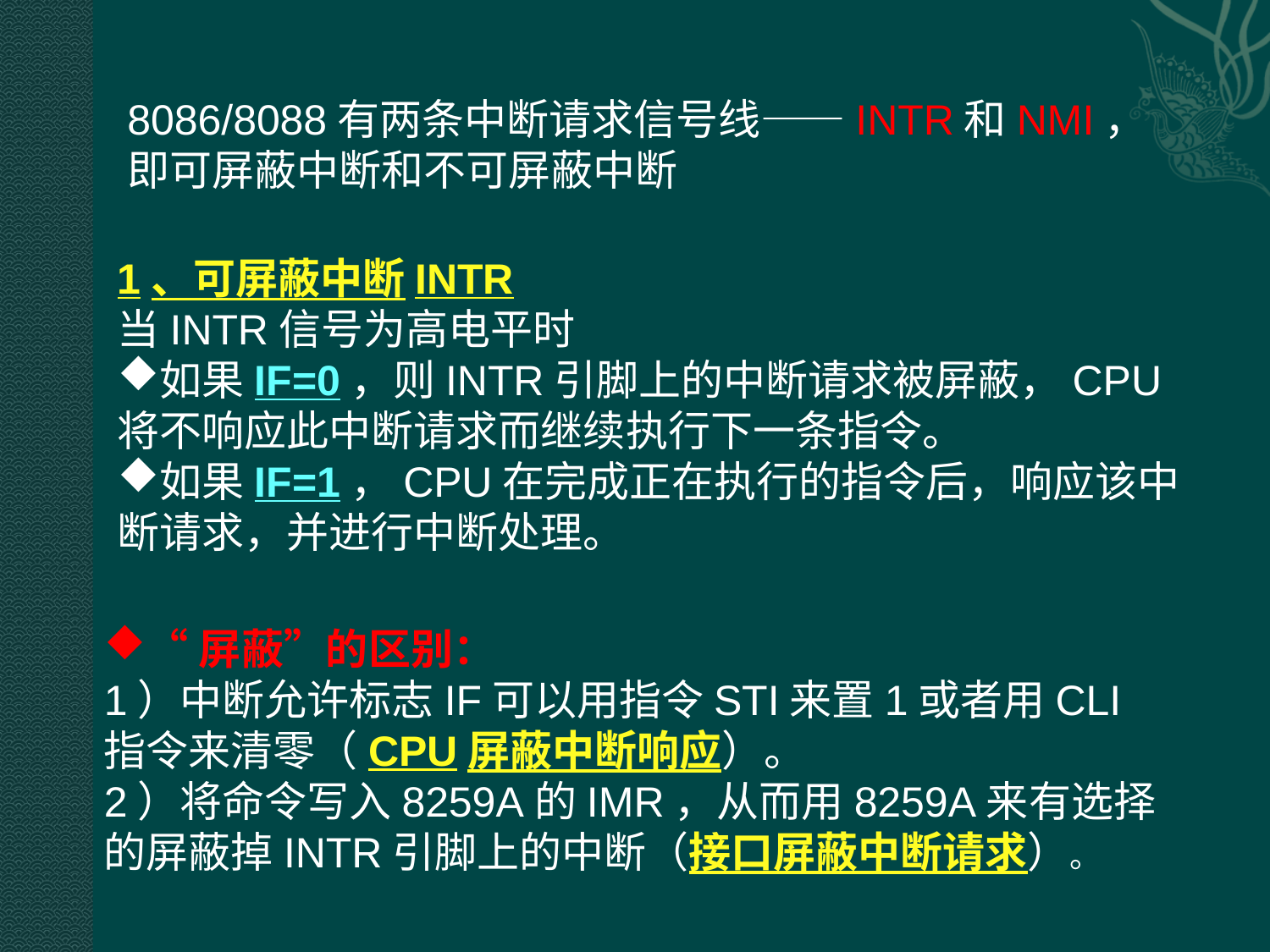

8086/8088有两条中断请求信号线——INTR和NMI，即可屏蔽中断和不可屏蔽中断
1、可屏蔽中断INTR
当INTR信号为高电平时
如果IF=0，则INTR引脚上的中断请求被屏蔽，CPU将不响应此中断请求而继续执行下一条指令。
如果IF=1，CPU在完成正在执行的指令后，响应该中断请求，并进行中断处理。
“屏蔽”的区别：
1）中断允许标志IF可以用指令STI来置1或者用CLI指令来清零（CPU屏蔽中断响应）。
2）将命令写入8259A的IMR，从而用8259A来有选择的屏蔽掉INTR引脚上的中断（接口屏蔽中断请求）。